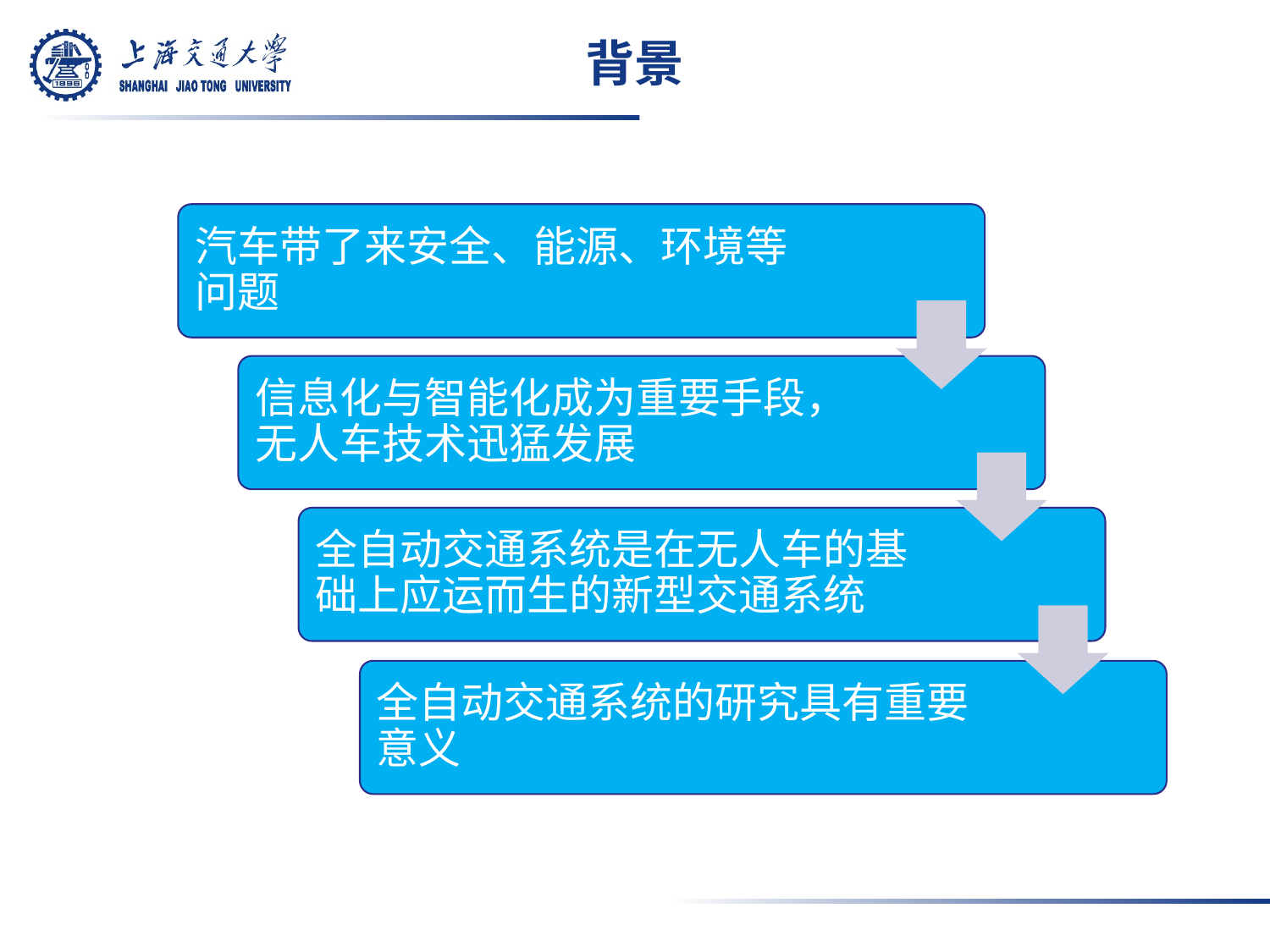

# 背景
汽车带了来安全、能源、环境等问题

信息化与智能化成为重要手段，无人车技术迅猛发展

全自动交通系统是在无人车的基础上应运而生的新型交通系统

全自动交通系统的研究具有重要意义